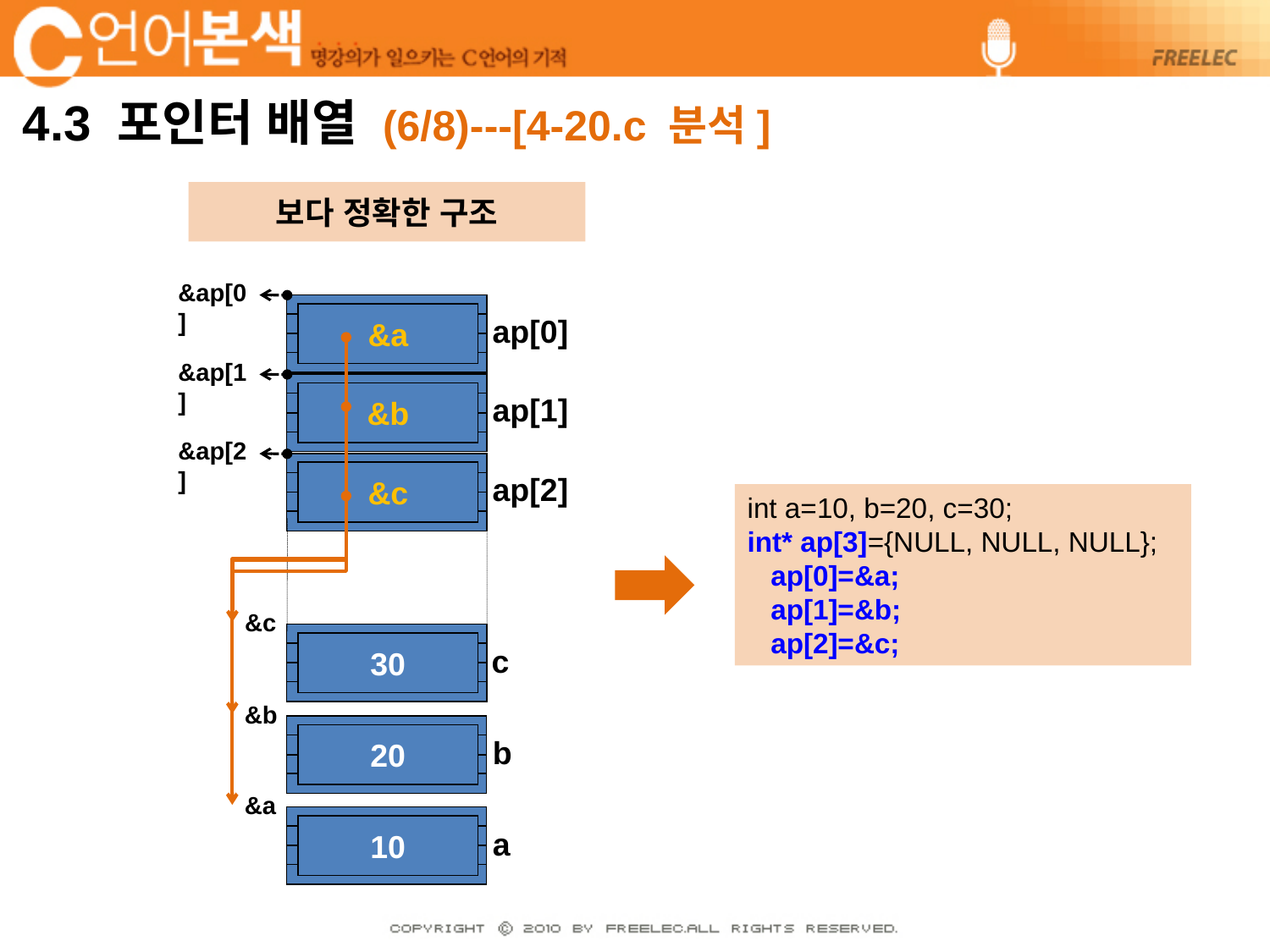

# 4.3 포인터 배열 (6/8)---[4-20.c 분석]
보다 정확한 구조
&ap[0]

&a
ap[0]

&ap[1]

&b
ap[1]

&ap[2]

&c
ap[2]

&c

30

c
&b

20

b
&a

10

a
int a=10, b=20, c=30;
int* ap[3]={NULL, NULL, NULL};
   ap[0]=&a;
   ap[1]=&b;
   ap[2]=&c;